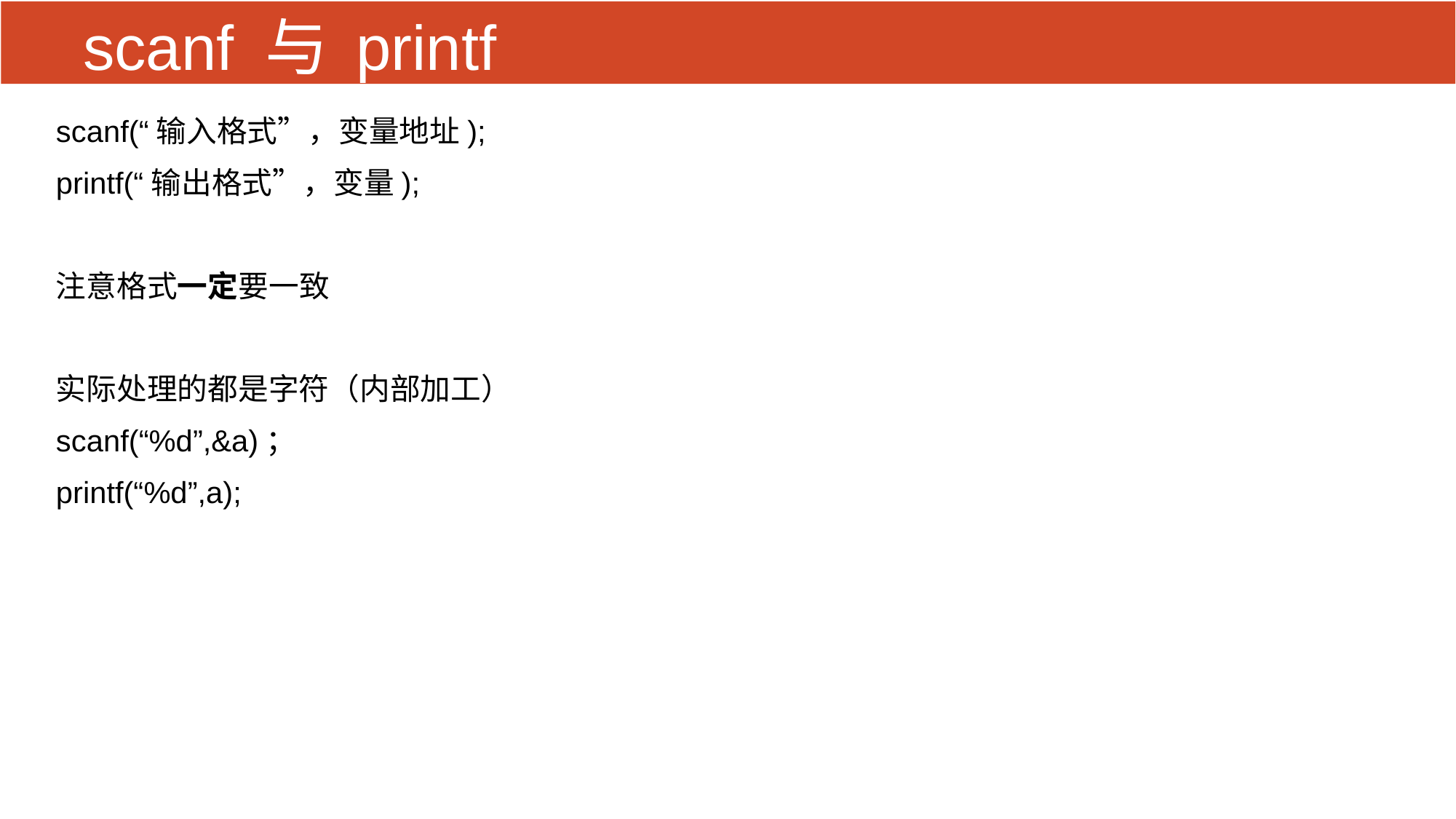

# scanf 与 printf
scanf(“输入格式”，变量地址);
printf(“输出格式”，变量);

注意格式一定要一致

实际处理的都是字符（内部加工）
scanf(“%d”,&a)；
printf(“%d”,a);